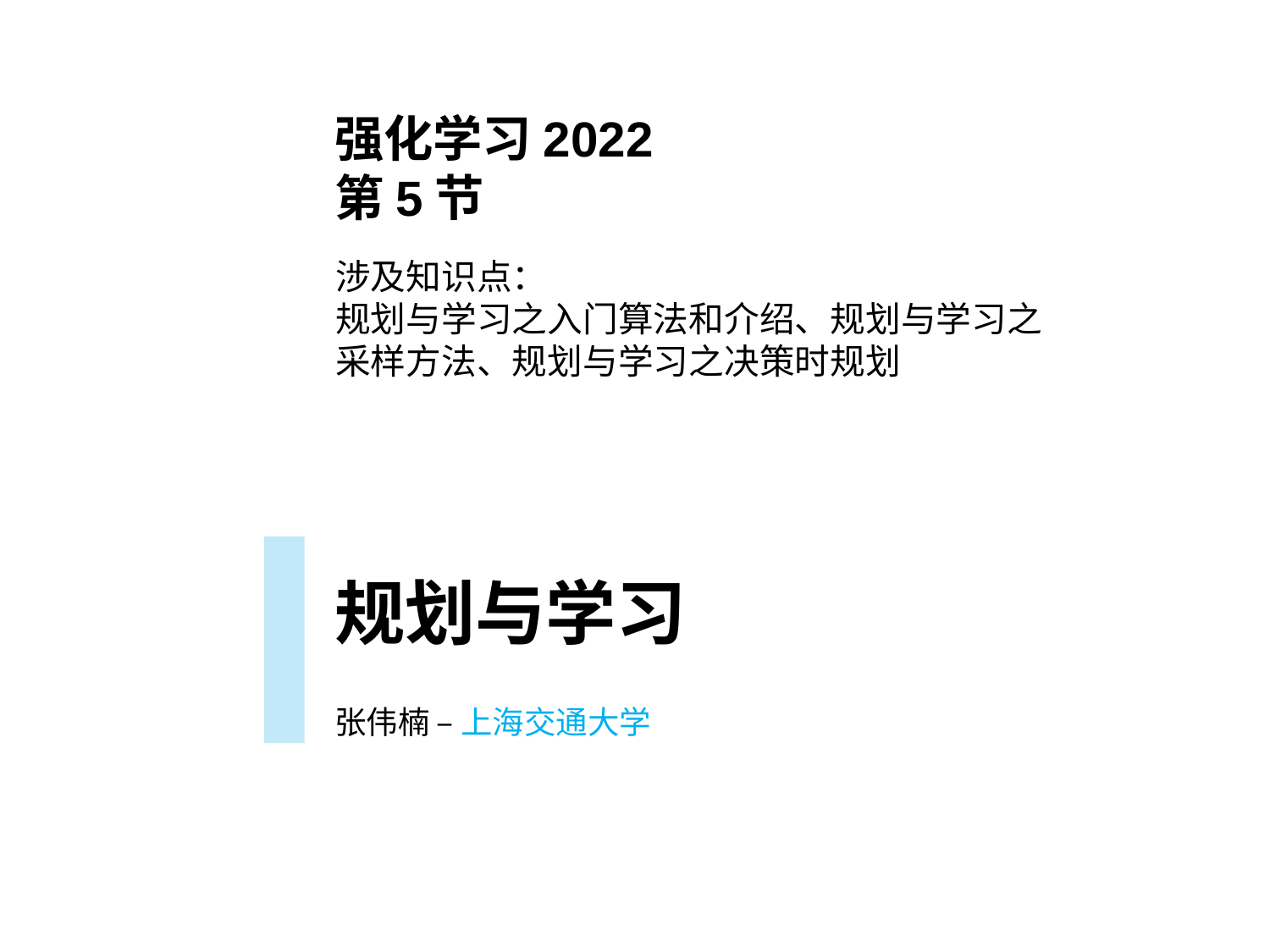

强化学习2022
第5节

涉及知识点：
规划与学习之入门算法和介绍、规划与学习之采样方法、规划与学习之决策时规划
规划与学习
张伟楠 – 上海交通大学